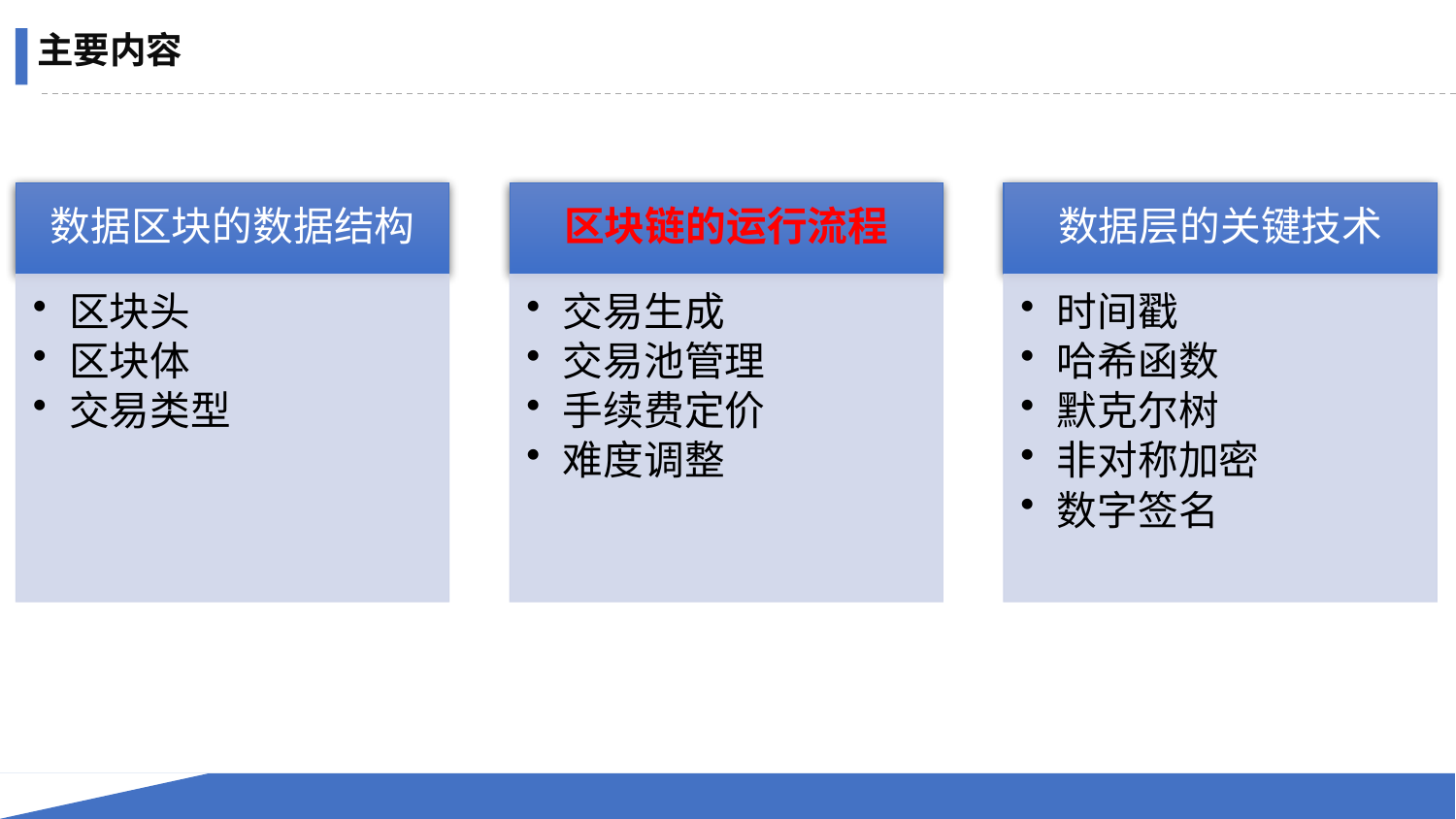

主要内容

数据区块的数据结构
区块头
区块体
交易类型
区块链的运行流程
交易生成
交易池管理
手续费定价
难度调整
数据层的关键技术
时间戳
哈希函数
默克尔树
非对称加密
数字签名
14